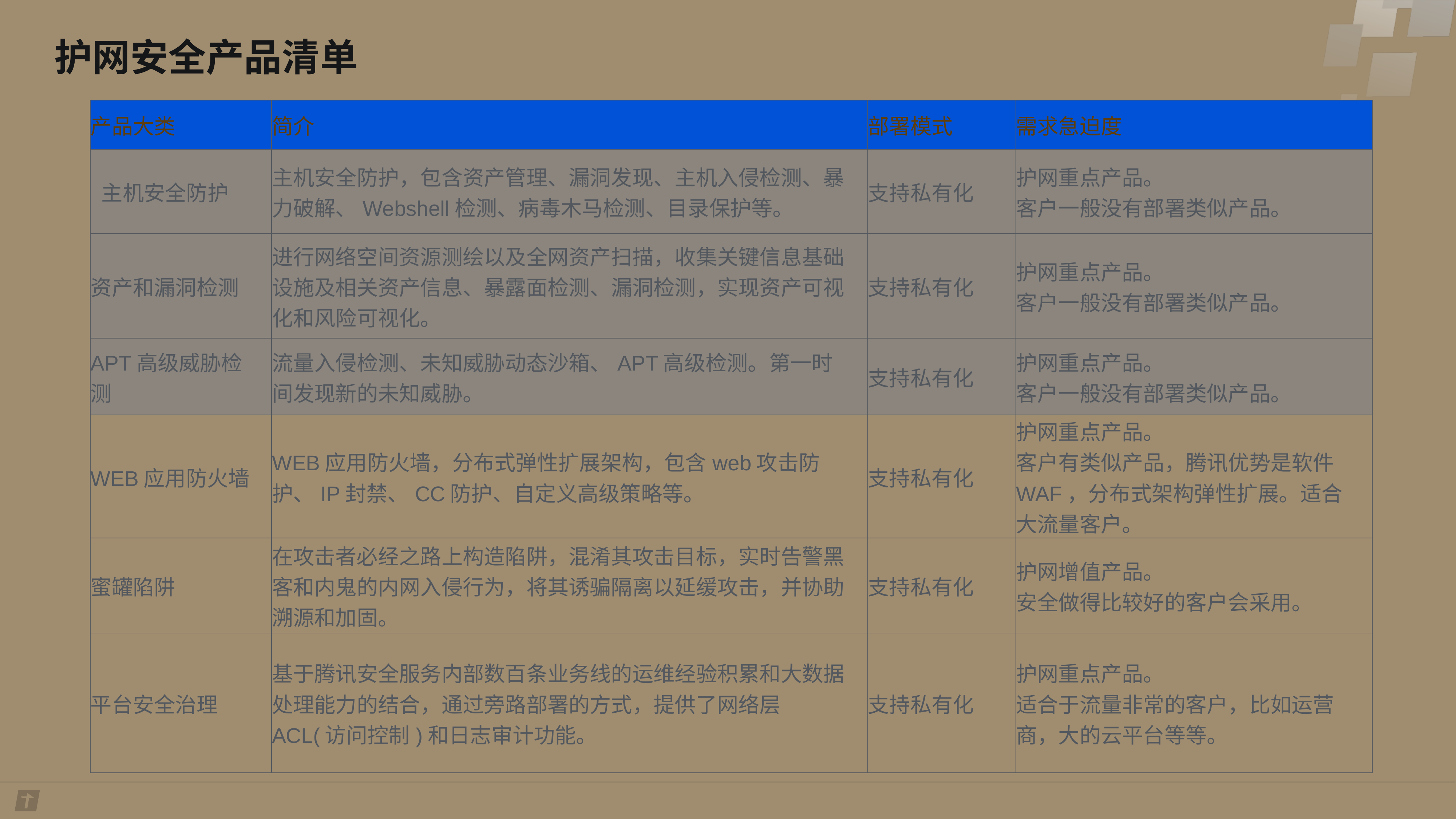

护网安全产品清单
| 产品大类 | 简介 | 部署模式 | 需求急迫度 |
| --- | --- | --- | --- |
| 主机安全防护 | 主机安全防护，包含资产管理、漏洞发现、主机入侵检测、暴力破解、Webshell检测、病毒木马检测、目录保护等。 | 支持私有化 | 护网重点产品。 客户一般没有部署类似产品。 |
| 资产和漏洞检测 | 进行网络空间资源测绘以及全网资产扫描，收集关键信息基础设施及相关资产信息、暴露面检测、漏洞检测，实现资产可视化和风险可视化。 | 支持私有化 | 护网重点产品。 客户一般没有部署类似产品。 |
| APT高级威胁检测 | 流量入侵检测、未知威胁动态沙箱、APT高级检测。第一时间发现新的未知威胁。 | 支持私有化 | 护网重点产品。 客户一般没有部署类似产品。 |
| WEB应用防火墙 | WEB应用防火墙，分布式弹性扩展架构，包含web攻击防护、IP封禁、CC防护、自定义高级策略等。 | 支持私有化 | 护网重点产品。 客户有类似产品，腾讯优势是软件WAF，分布式架构弹性扩展。适合大流量客户。 |
| 蜜罐陷阱 | 在攻击者必经之路上构造陷阱，混淆其攻击目标，实时告警黑客和内鬼的内网入侵行为，将其诱骗隔离以延缓攻击，并协助溯源和加固。 | 支持私有化 | 护网增值产品。 安全做得比较好的客户会采用。 |
| 平台安全治理 | 基于腾讯安全服务内部数百条业务线的运维经验积累和大数据处理能力的结合，通过旁路部署的方式，提供了网络层ACL(访问控制)和日志审计功能。 | 支持私有化 | 护网重点产品。 适合于流量非常的客户，比如运营商，大的云平台等等。 |